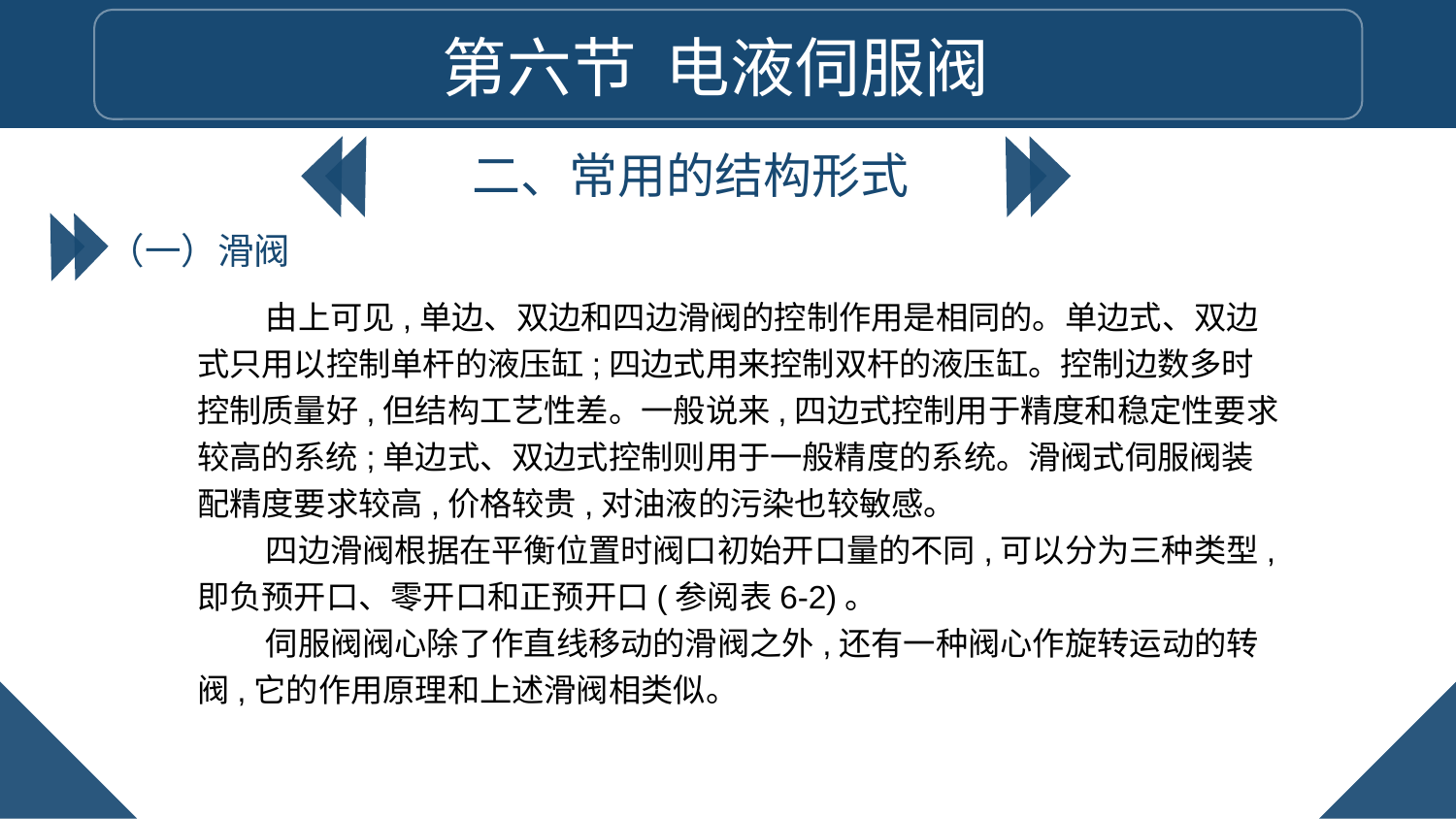

第六节  电液伺服阀
二、常用的结构形式

（一）滑阀

由上可见,单边、双边和四边滑阀的控制作用是相同的。单边式、双边式只用以控制单杆的液压缸;四边式用来控制双杆的液压缸。控制边数多时控制质量好,但结构工艺性差。一般说来,四边式控制用于精度和稳定性要求较高的系统;单边式、双边式控制则用于一般精度的系统。滑阀式伺服阀装配精度要求较高,价格较贵,对油液的污染也较敏感。
四边滑阀根据在平衡位置时阀口初始开口量的不同,可以分为三种类型,即负预开口、零开口和正预开口(参阅表6-2)。
伺服阀阀心除了作直线移动的滑阀之外,还有一种阀心作旋转运动的转阀,它的作用原理和上述滑阀相类似。